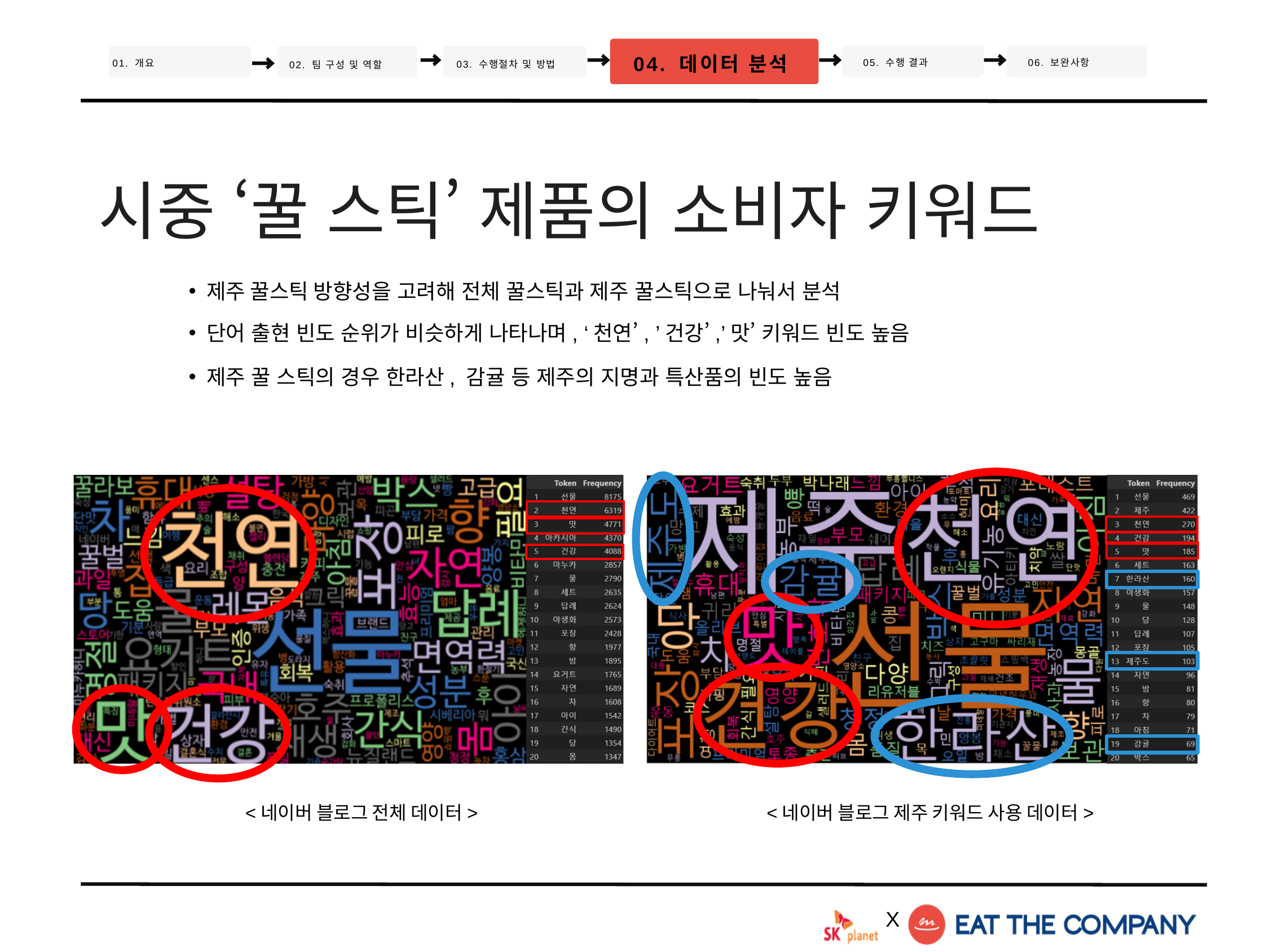

04. 데이터 분석

05. 수행 결과

06. 보완사항

02. 팀 구성 및 역할

01. 개요

03. 수행절차 및 방법

시중 ‘꿀 스틱’ 제품의 소비자 키워드

제주 꿀스틱 방향성을 고려해 전체 꿀스틱과 제주 꿀스틱으로 나눠서 분석

단어 출현 빈도 순위가 비슷하게 나타나며, ‘천연’, ’건강’,’맛’ 키워드 빈도 높음

제주 꿀 스틱의 경우 한라산, 감귤 등 제주의 지명과 특산품의 빈도 높음

<네이버 블로그 전체 데이터>
<네이버 블로그 제주 키워드 사용 데이터>

X